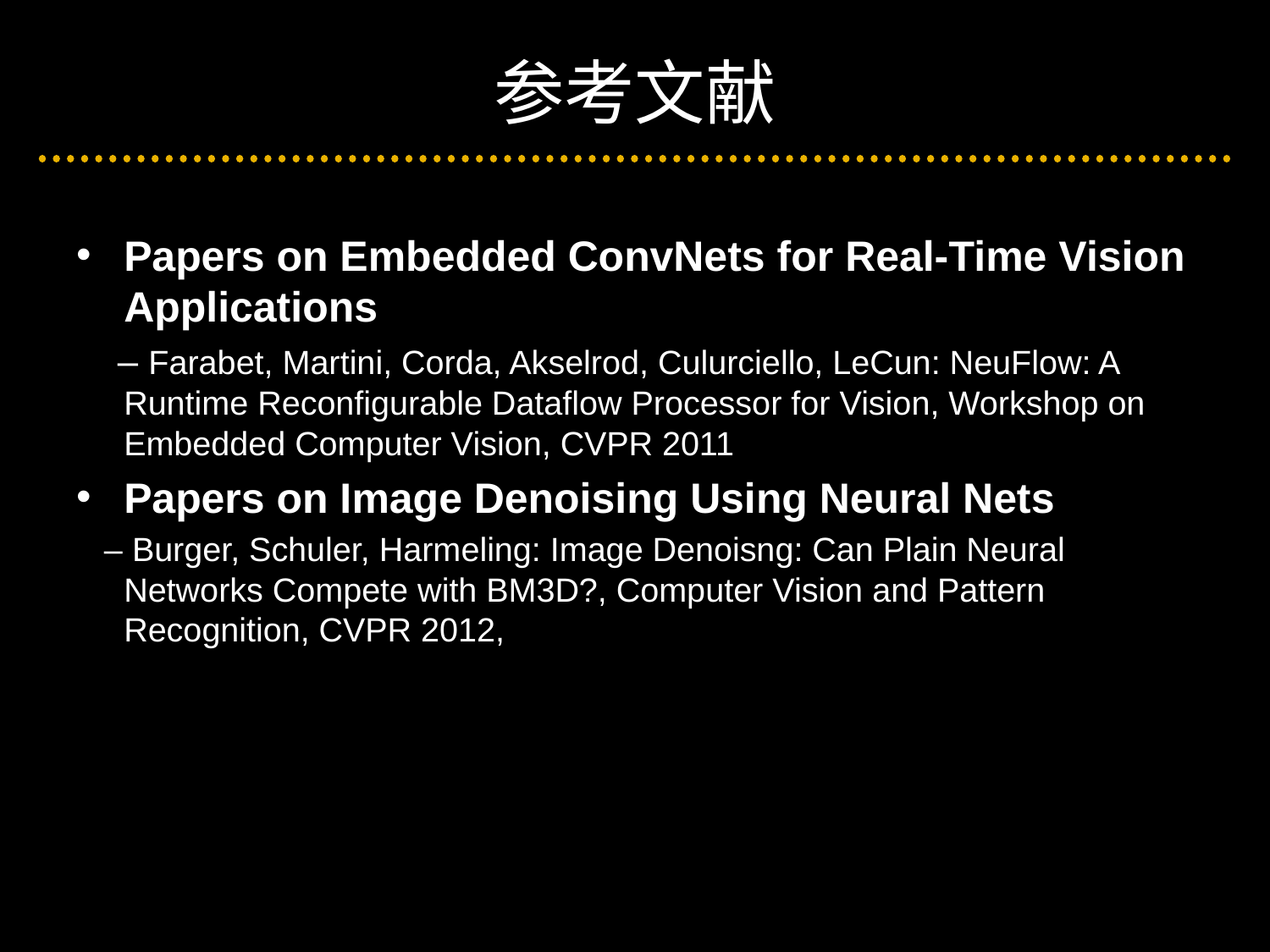

# 参考文献
Papers on Embedded ConvNets for Real-Time Vision Applications
    – Farabet, Martini, Corda, Akselrod, Culurciello, LeCun: NeuFlow: A Runtime Reconfigurable Dataflow Processor for Vision, Workshop on Embedded Computer Vision, CVPR 2011
Papers on Image Denoising Using Neural Nets
   – Burger, Schuler, Harmeling: Image Denoisng: Can Plain Neural Networks Compete with BM3D?, Computer Vision and Pattern Recognition, CVPR 2012,